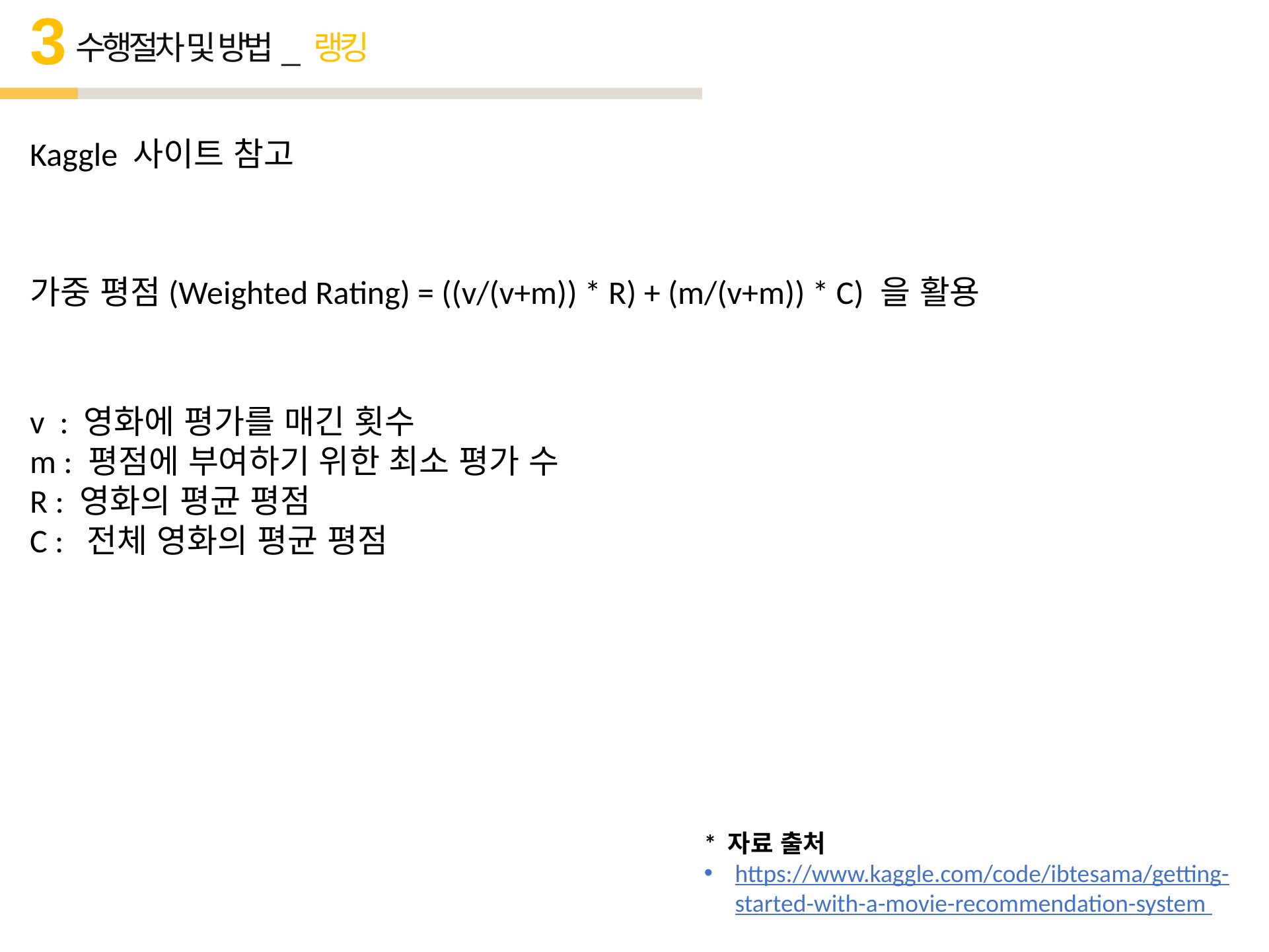

3
수행절차 및 방법_ 랭킹

Kaggle 사이트 참고
가중 평점(Weighted Rating) = ((v/(v+m)) * R) + (m/(v+m)) * C) 을 활용
v  : 영화에 평가를 매긴 횟수
m : 평점에 부여하기 위한 최소 평가 수
R : 영화의 평균 평점
C :  전체 영화의 평균 평점
* 자료 출처
https://www.kaggle.com/code/ibtesama/getting-started-with-a-movie-recommendation-system